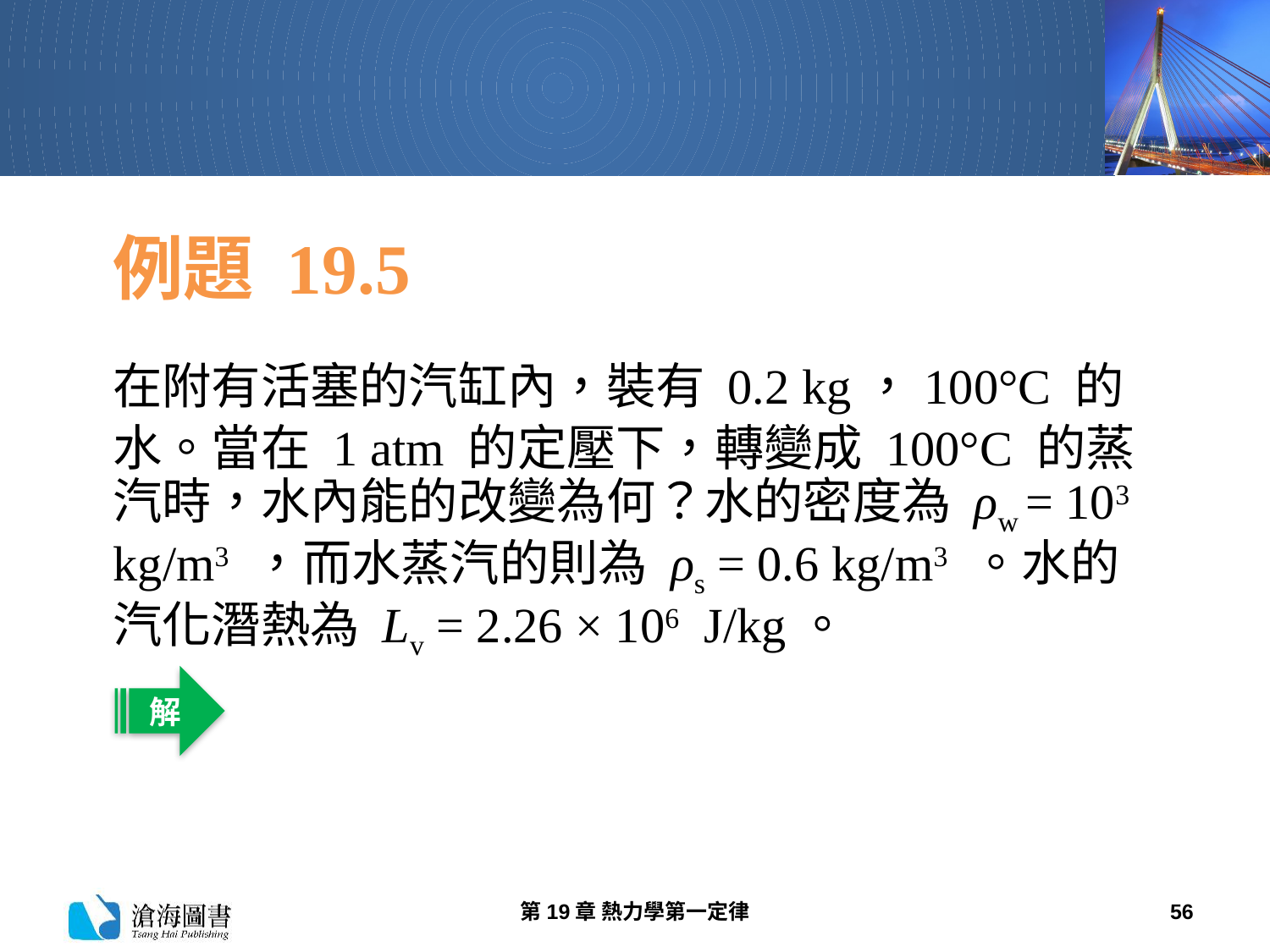

# 例題 19.5
在附有活塞的汽缸內，裝有 0.2 kg，100°C 的水。當在 1 atm 的定壓下，轉變成 100°C 的蒸汽時，水內能的改變為何？水的密度為 ρw = 103 kg/m3 ，而水蒸汽的則為 ρs = 0.6 kg/m3 。水的汽化潛熱為 Lv = 2.26 × 106  J/kg。

解
第19章 熱力學第一定律
56